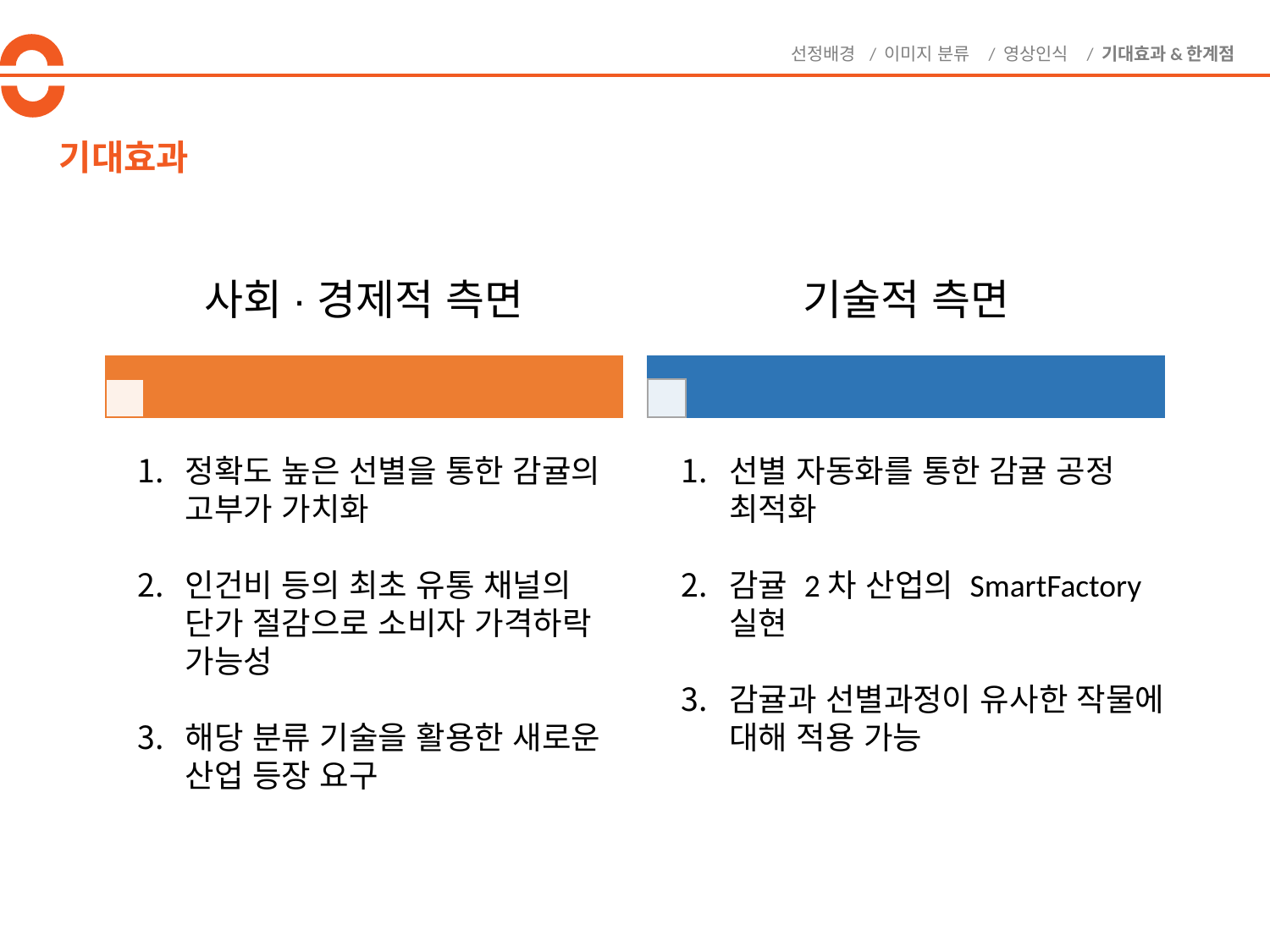

선정배경  / 이미지 분류   / 영상인식   / 기대효과&한계점

# 기대효과
사회·경제적 측면
기술적 측면
선별 자동화를 통한 감귤 공정 최적화

감귤 2차 산업의 SmartFactory 실현

감귤과 선별과정이 유사한 작물에 대해 적용 가능
정확도 높은 선별을 통한 감귤의 고부가 가치화

인건비 등의 최초 유통 채널의 단가 절감으로 소비자 가격하락 가능성

해당 분류 기술을 활용한 새로운 산업 등장 요구